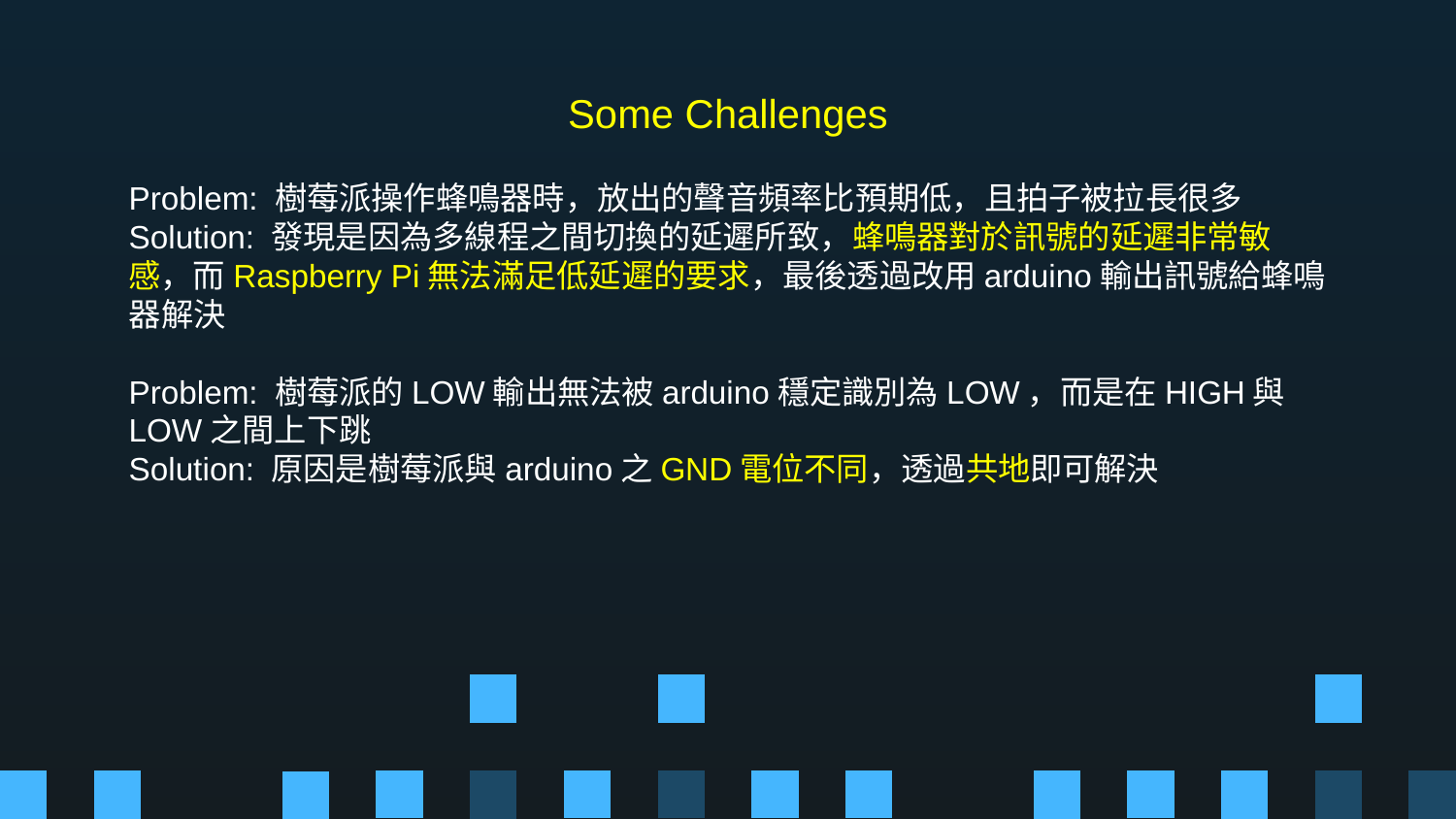

# Some Challenges
Problem: 樹莓派操作蜂鳴器時，放出的聲音頻率比預期低，且拍子被拉長很多
Solution: 發現是因為多線程之間切換的延遲所致，蜂鳴器對於訊號的延遲非常敏感，而Raspberry Pi無法滿足低延遲的要求，最後透過改用arduino輸出訊號給蜂鳴器解決

Problem: 樹莓派的LOW輸出無法被arduino穩定識別為LOW，而是在HIGH與LOW之間上下跳
Solution: 原因是樹莓派與arduino之GND電位不同，透過共地即可解決